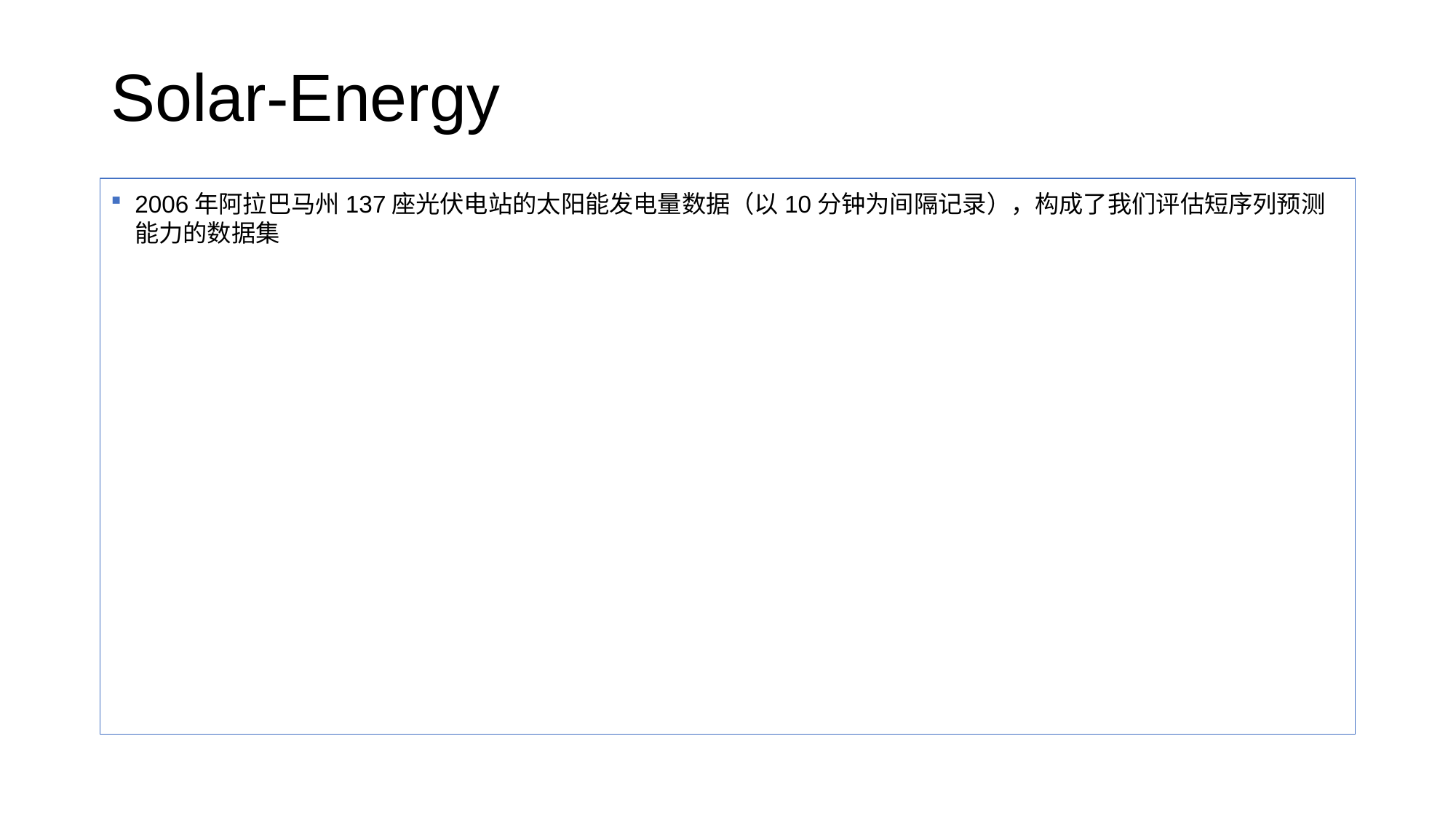

# Solar-Energy
2006年阿拉巴马州137座光伏电站的太阳能发电量数据（以10分钟为间隔记录），构成了我们评估短序列预测能力的数据集